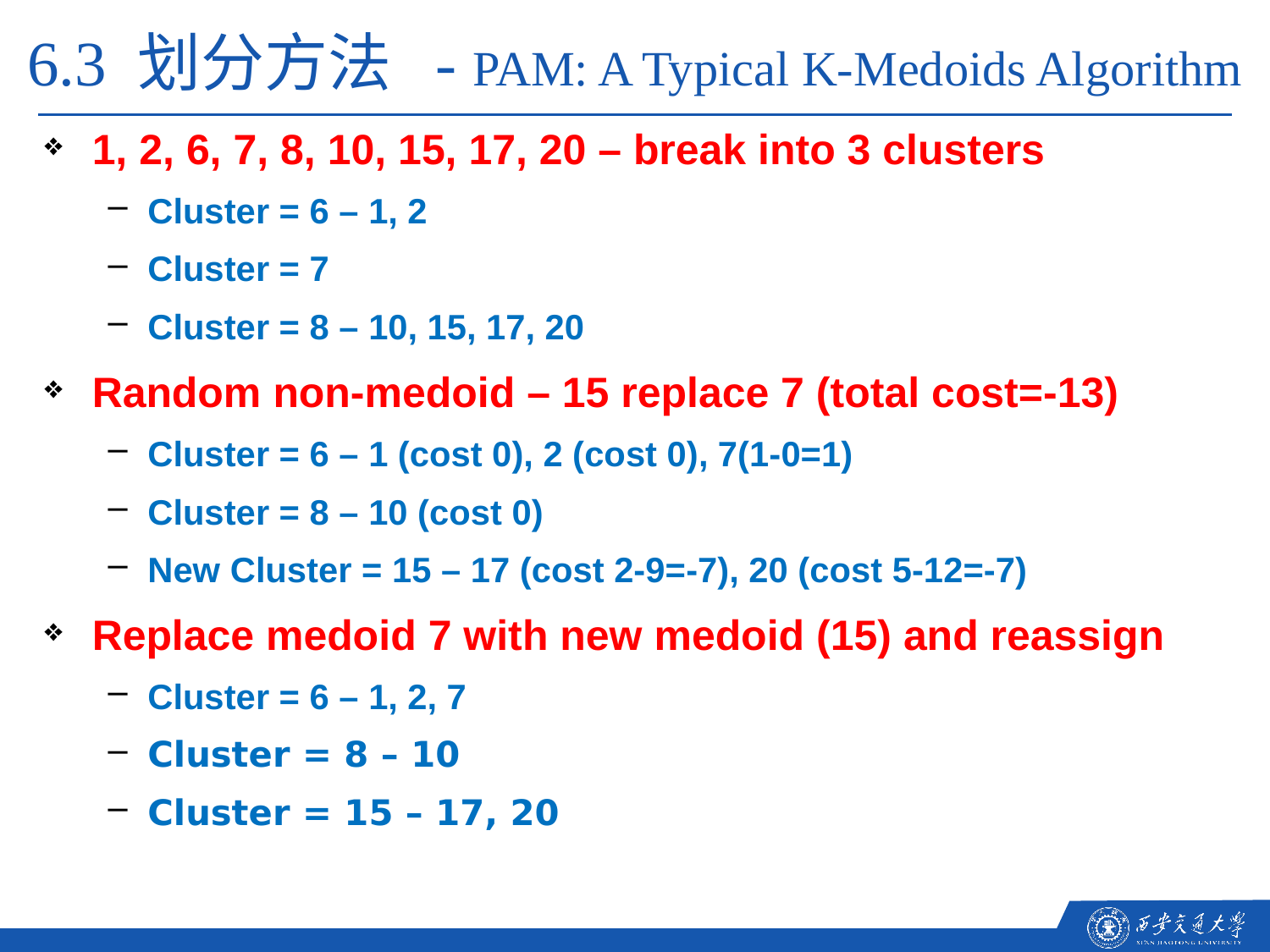

6.3 划分方法  - PAM: A Typical K-Medoids Algorithm
1, 2, 6, 7, 8, 10, 15, 17, 20 – break into 3 clusters
Cluster = 6 – 1, 2
Cluster = 7
Cluster = 8 – 10, 15, 17, 20
Random non-medoid – 15 replace 7 (total cost=-13)
Cluster = 6 – 1 (cost 0), 2 (cost 0), 7(1-0=1)
Cluster = 8 – 10 (cost 0)
New Cluster = 15 – 17 (cost 2-9=-7), 20 (cost 5-12=-7)
Replace medoid 7 with new medoid (15) and reassign
Cluster = 6 – 1, 2, 7
Cluster = 8 – 10
Cluster = 15 – 17, 20